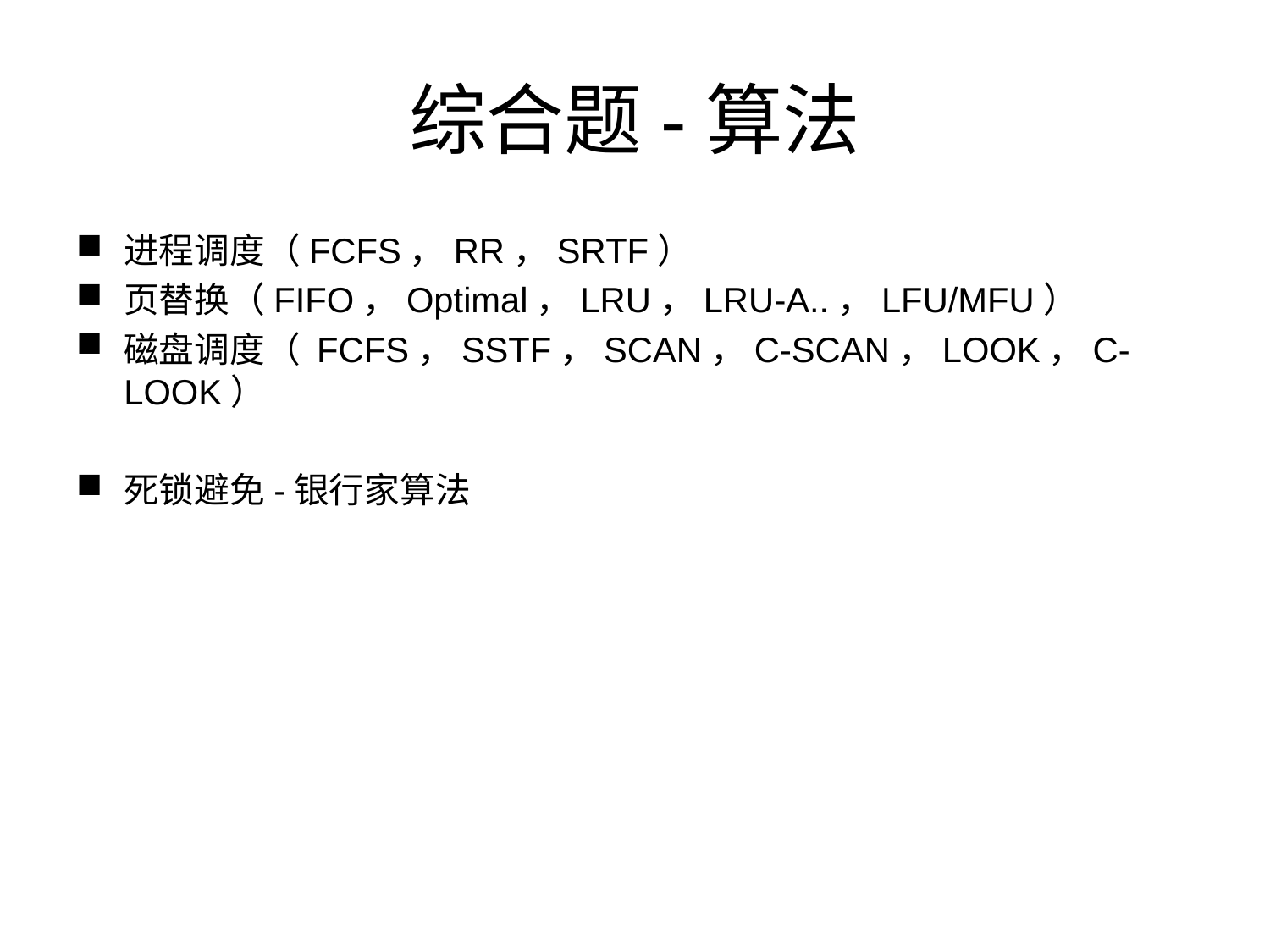

# 综合题-算法
进程调度（FCFS，RR，SRTF）
页替换（FIFO，Optimal，LRU，LRU-A..，LFU/MFU）
磁盘调度（ FCFS，SSTF，SCAN，C-SCAN，LOOK，C-LOOK）

死锁避免-银行家算法